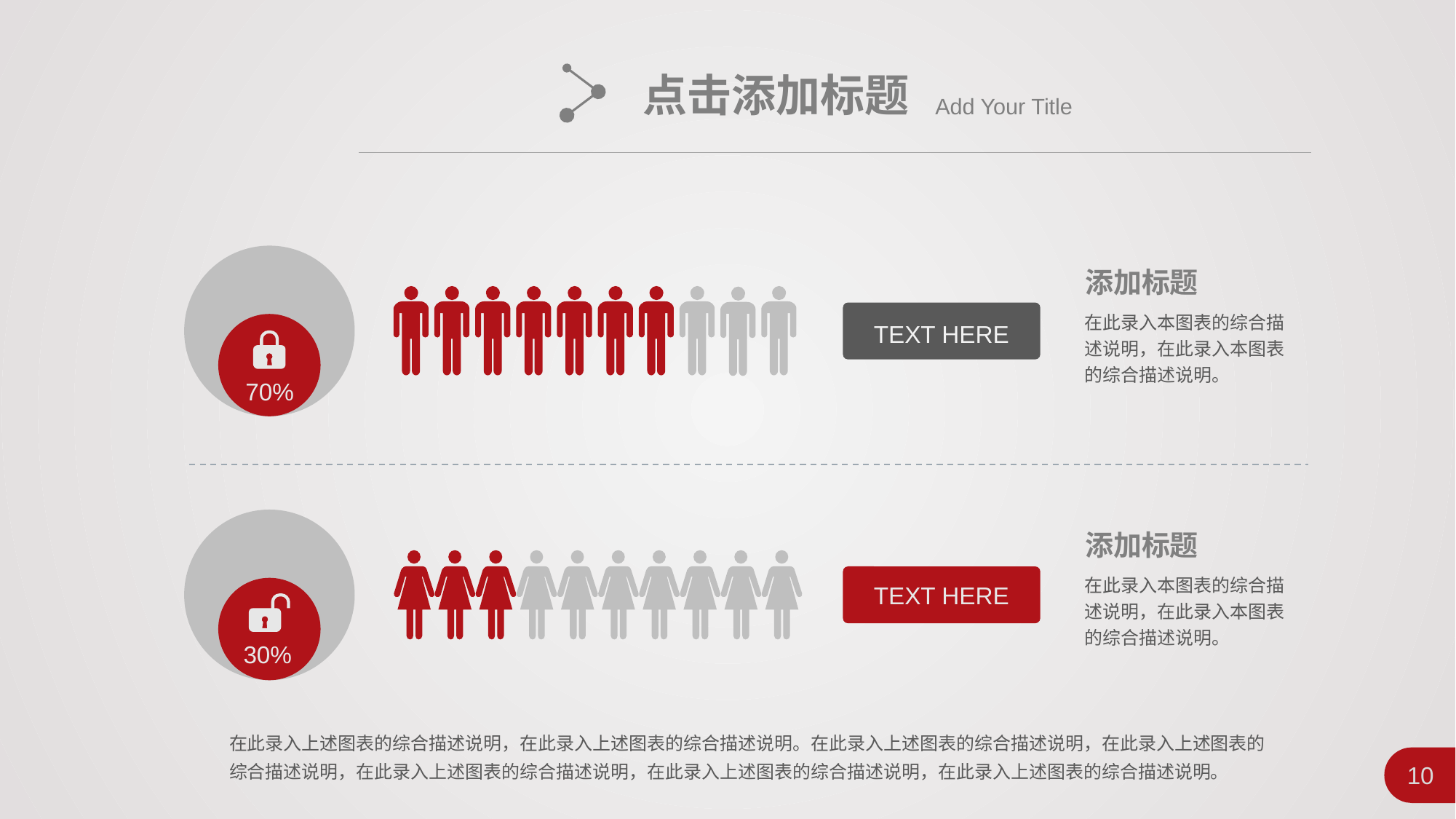

点击添加标题
Add Your Title

70%
添加标题

在此录入本图表的综合描述说明，在此录入本图表的综合描述说明。

TEXT HERE

30%
添加标题

在此录入本图表的综合描述说明，在此录入本图表的综合描述说明。

TEXT HERE
在此录入上述图表的综合描述说明，在此录入上述图表的综合描述说明。在此录入上述图表的综合描述说明，在此录入上述图表的综合描述说明，在此录入上述图表的综合描述说明，在此录入上述图表的综合描述说明，在此录入上述图表的综合描述说明。